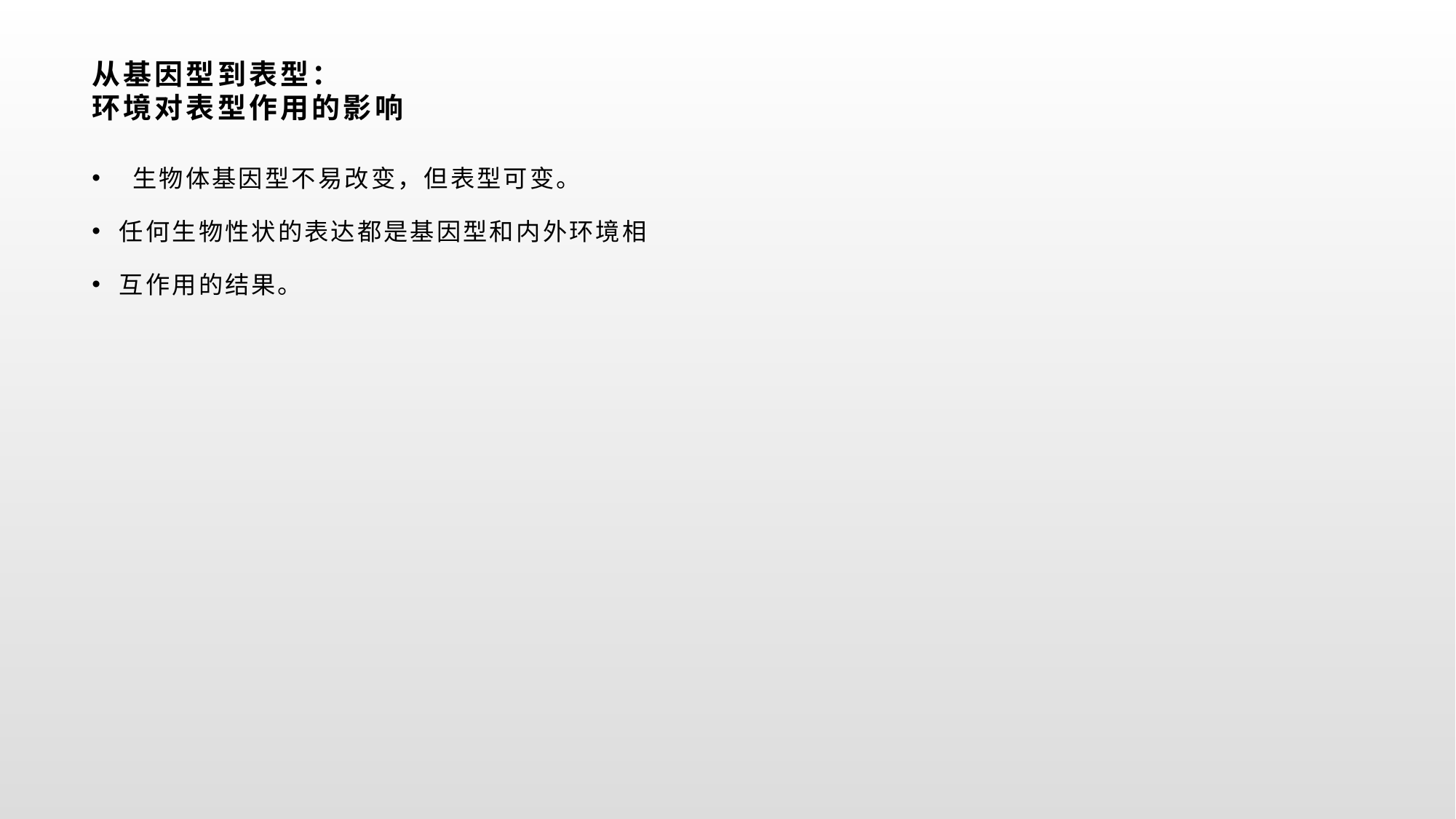

# 从基因型到表型： 环境对表型作用的影响
 生物体基因型不易改变，但表型可变。
任何生物性状的表达都是基因型和内外环境相
互作用的结果。